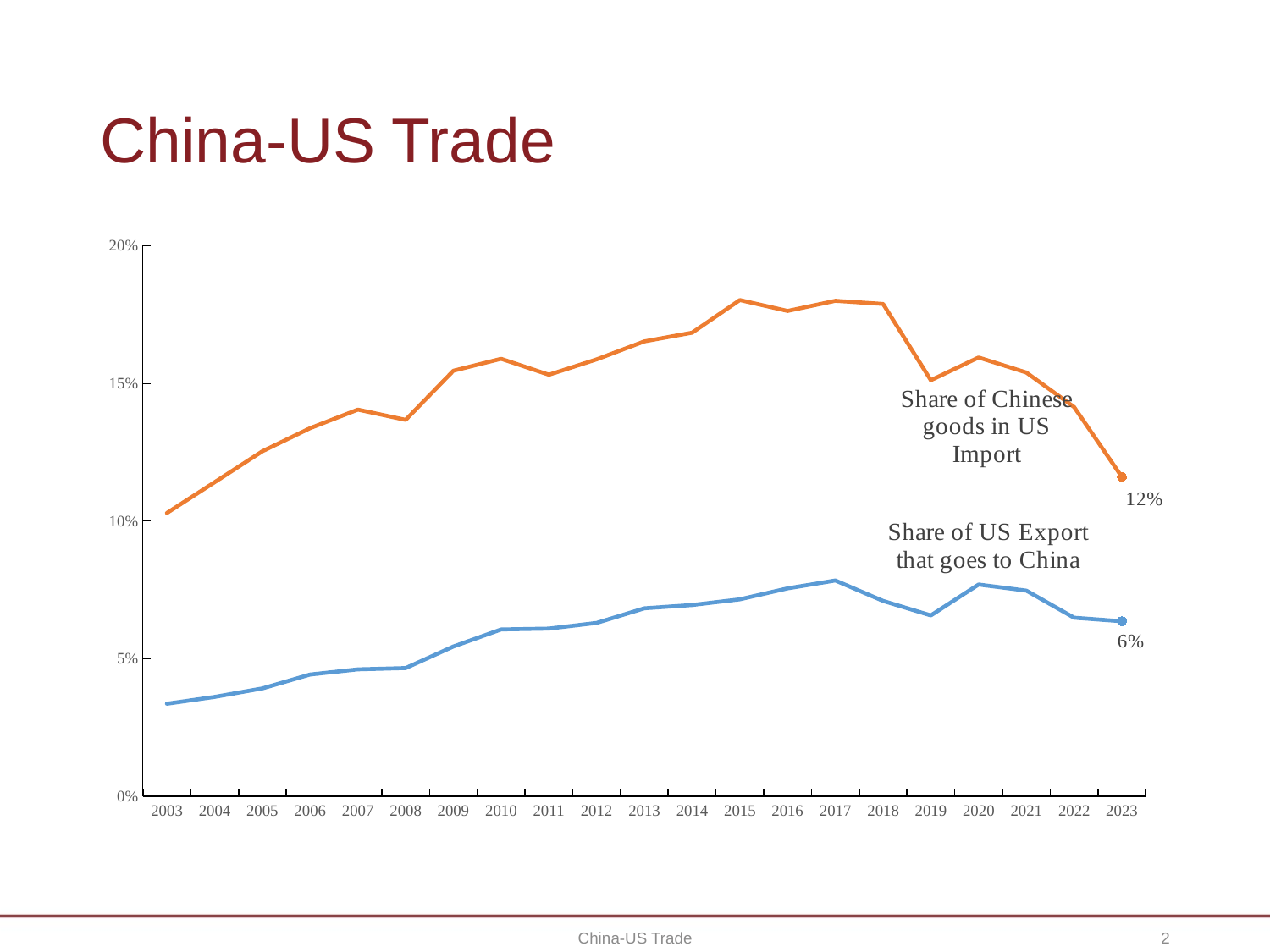

# China-US Trade

### Chart

| Category | 中国出口占比 | 中国进口占比 |
|---|---|---|
| 2003 | 0.03367873128013803 | 0.10297363799822754 |
| 2004 | 0.03615724411875492 | 0.11415952484544323 |
| 2005 | 0.03924497271783341 | 0.1253911142429577 |
| 2006 | 0.04429057282455971 | 0.13378627291390482 |
| 2007 | 0.04616528632027047 | 0.14050402835639095 |
| 2008 | 0.046645032996573285 | 0.13679030233386003 |
| 2009 | 0.054474156073109355 | 0.15463509835914635 |
| 2010 | 0.06066057084259101 | 0.15897023120669426 |
| 2011 | 0.060974028155136896 | 0.15317407899116184 |
| 2012 | 0.0630518191036698 | 0.15875550190220594 |
| 2013 | 0.06833970207351885 | 0.16528912145079208 |
| 2014 | 0.06953646951139235 | 0.1684529400681229 |
| 2015 | 0.07161109060154035 | 0.18029488149969294 |
| 2016 | 0.07559138959597006 | 0.17634862856130357 |
| 2017 | 0.07846184300865826 | 0.18003067237065137 |
| 2018 | 0.07103193676051009 | 0.17888939548364544 |
| 2019 | 0.06577252426681161 | 0.15117961663666776 |
| 2020 | 0.07699059369570682 | 0.15944485787739024 |
| 2021 | 0.07477238620477189 | 0.15397275884348957 |
| 2022 | 0.06493409071841363 | 0.14144939205610607 |
| 2023 | 0.0636509478432302 | 0.11607519057060856 |
2
China-US Trade